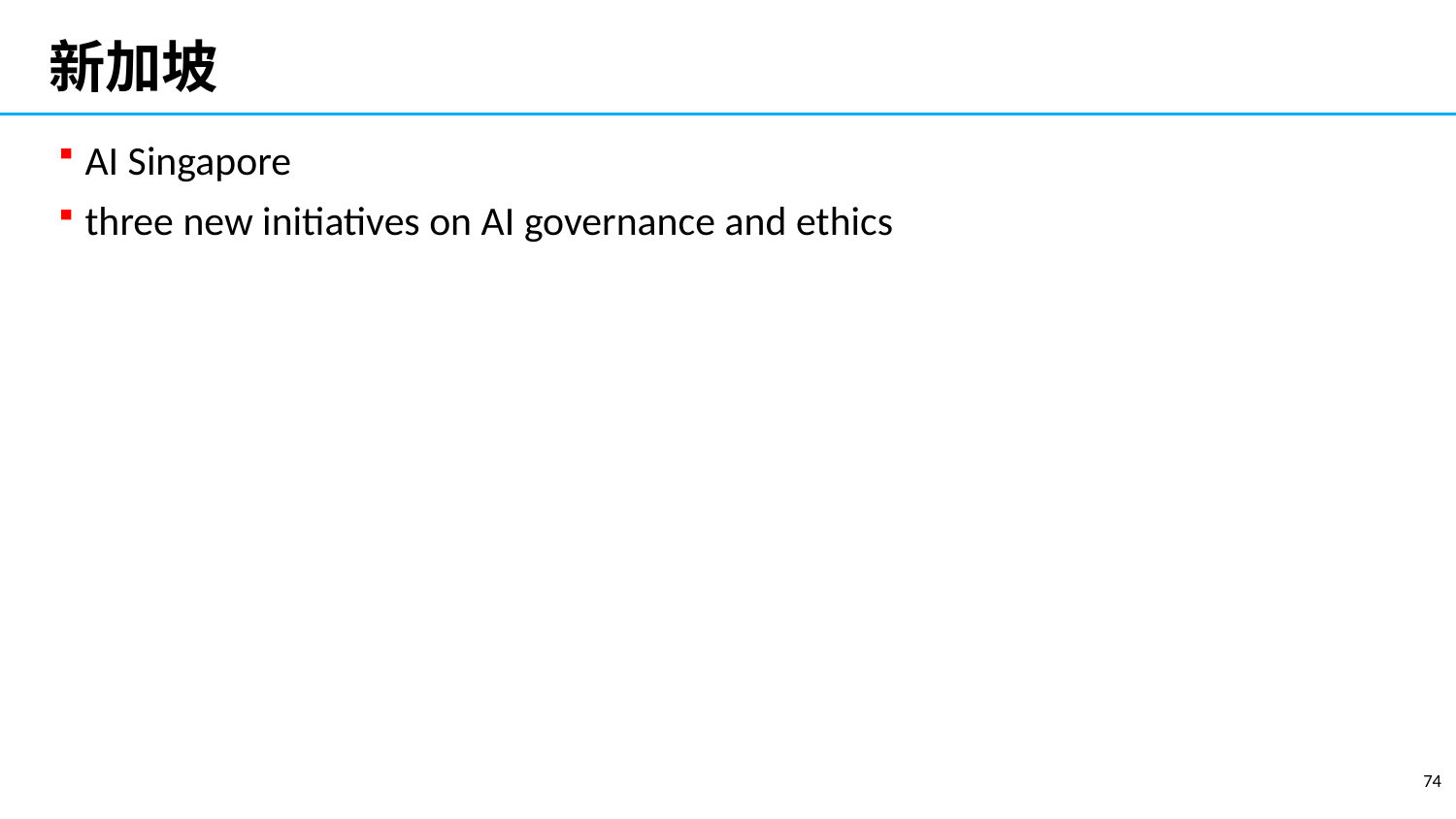

# 新加坡

AI Singapore
three new initiatives on AI governance and ethics
74